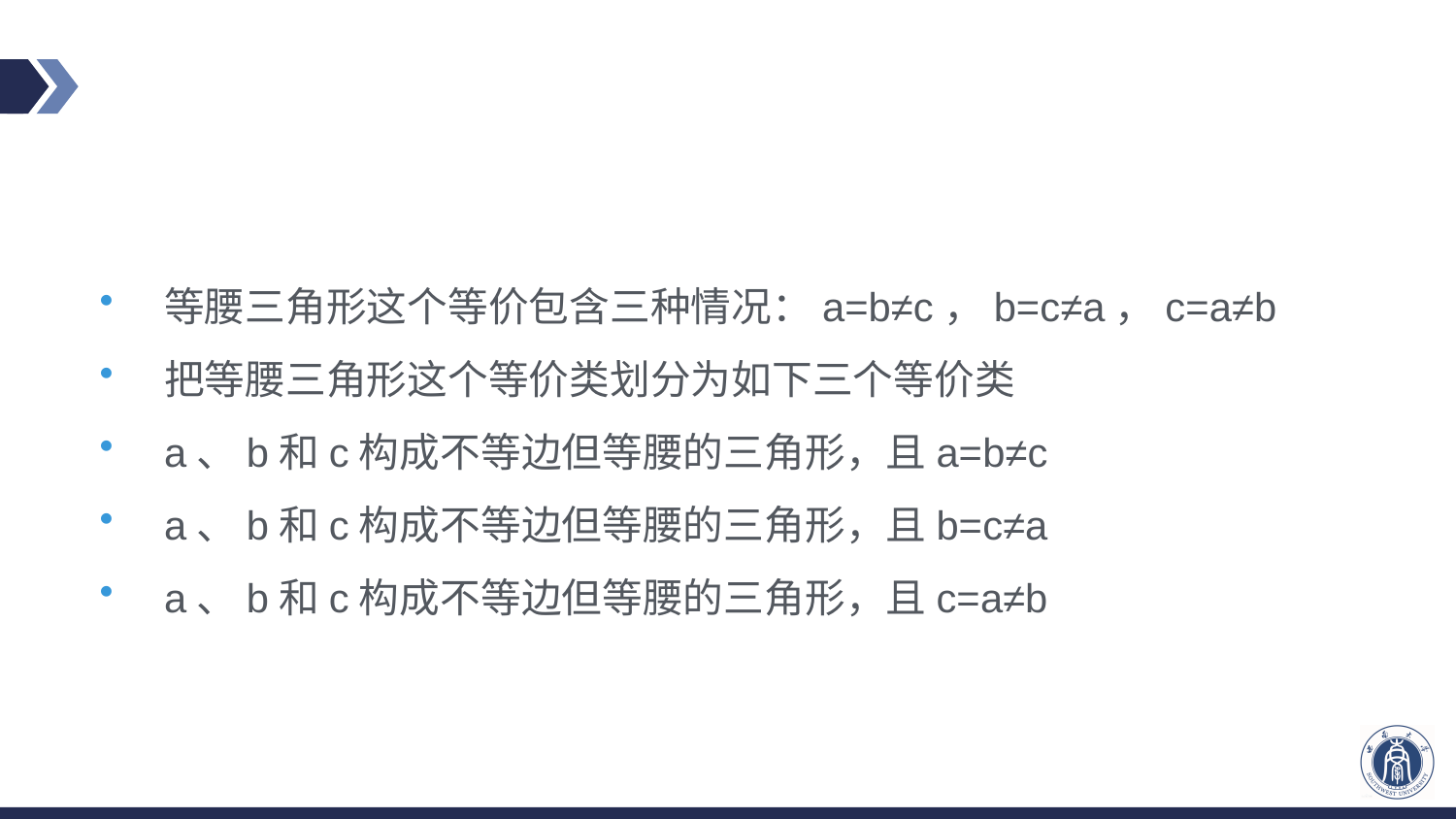

#
等腰三角形这个等价包含三种情况：a=b≠c，b=c≠a，c=a≠b
把等腰三角形这个等价类划分为如下三个等价类
a、b和c构成不等边但等腰的三角形，且a=b≠c
a、b和c构成不等边但等腰的三角形，且b=c≠a
a、b和c构成不等边但等腰的三角形，且c=a≠b